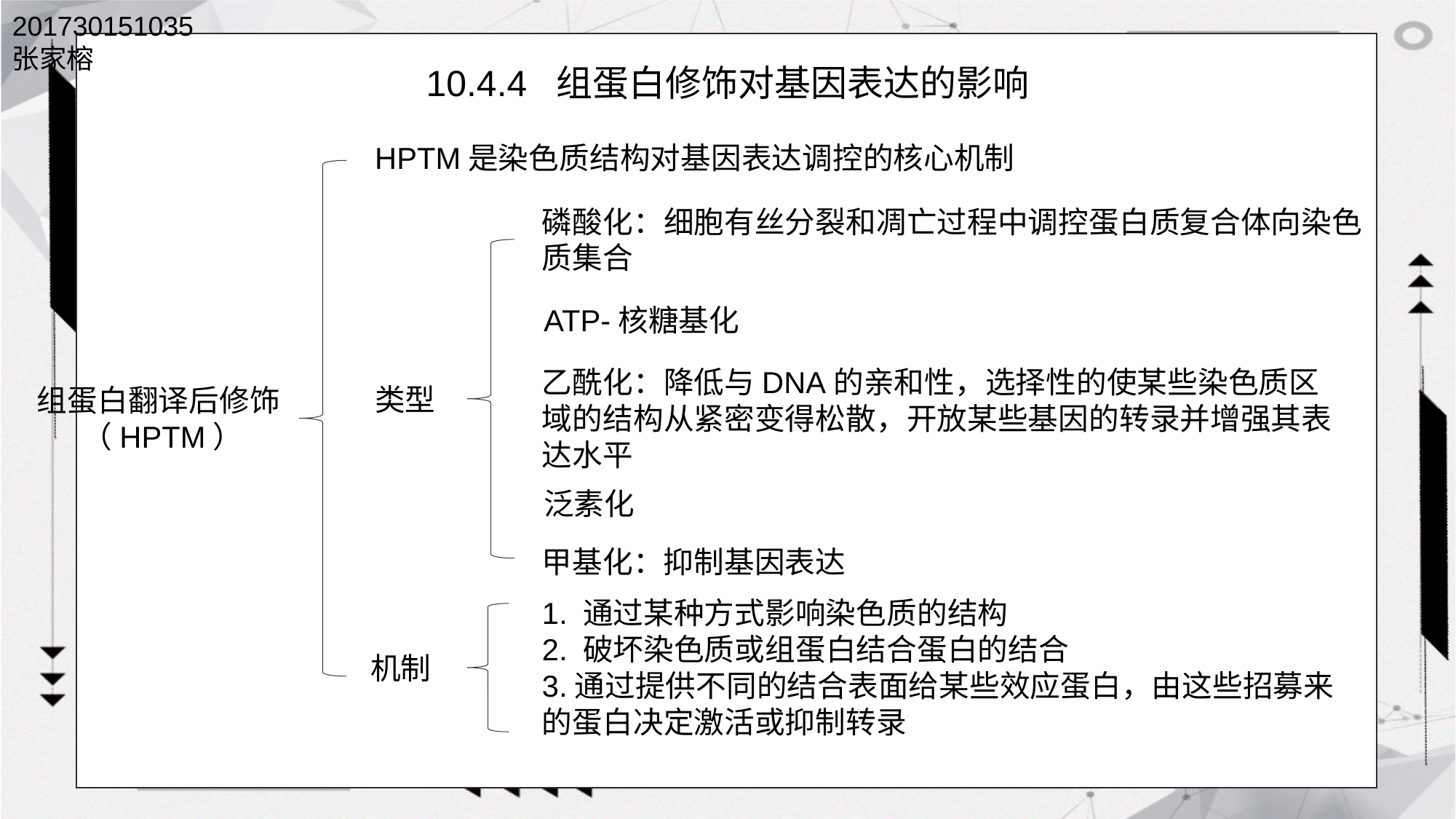

201730151035  张家榕
10.4.4  组蛋白修饰对基因表达的影响
HPTM是染色质结构对基因表达调控的核心机制

磷酸化：细胞有丝分裂和凋亡过程中调控蛋白质复合体向染色质集合

ATP-核糖基化
乙酰化：降低与DNA的亲和性，选择性的使某些染色质区域的结构从紧密变得松散，开放某些基因的转录并增强其表达水平
类型
组蛋白翻译后修饰
（HPTM）
泛素化
甲基化：抑制基因表达
1. 通过某种方式影响染色质的结构
2. 破坏染色质或组蛋白结合蛋白的结合
3.通过提供不同的结合表面给某些效应蛋白，由这些招募来的蛋白决定激活或抑制转录

机制